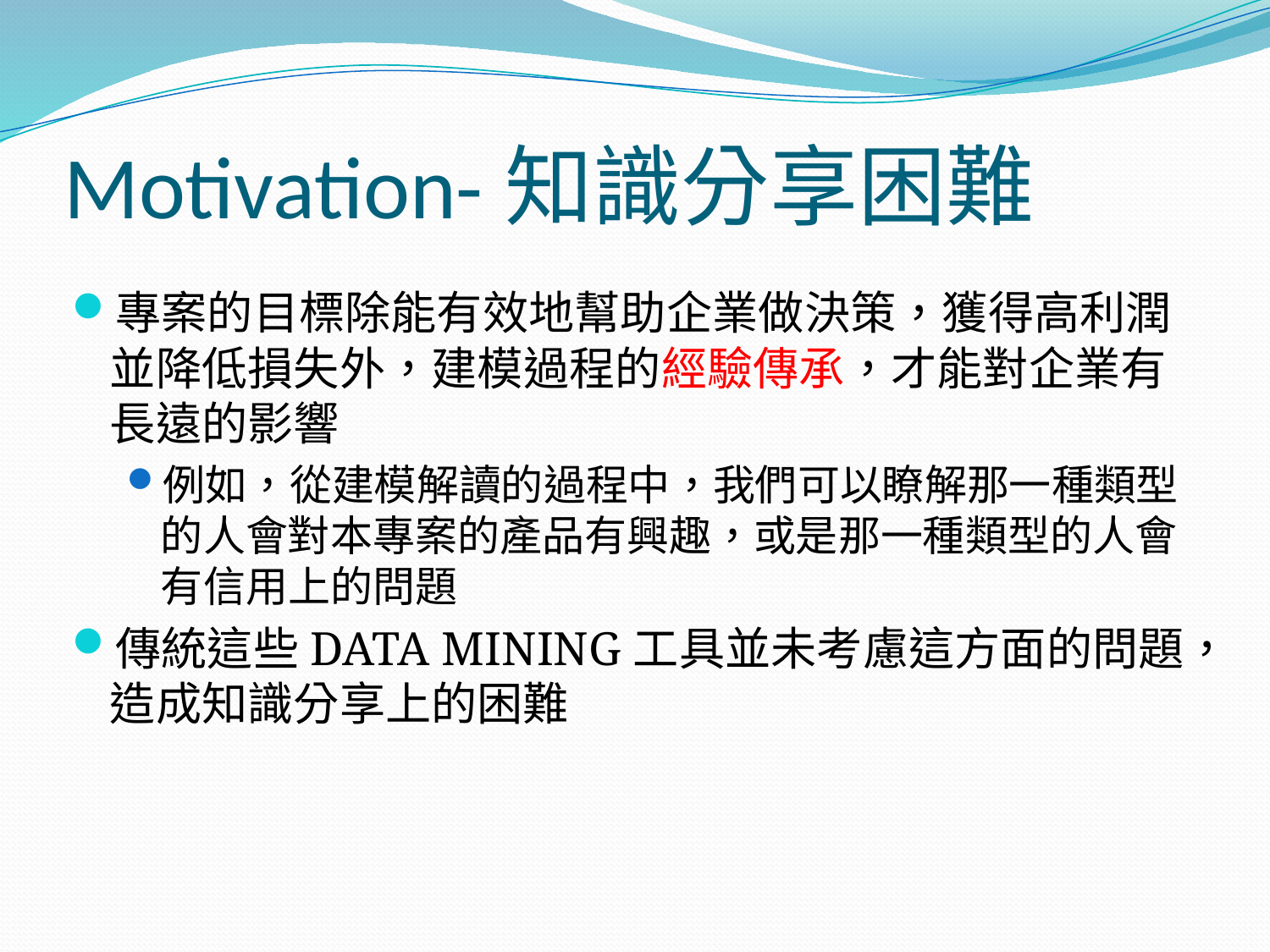

# Motivation-知識分享困難
專案的目標除能有效地幫助企業做決策，獲得高利潤並降低損失外，建模過程的經驗傳承，才能對企業有長遠的影響
例如，從建模解讀的過程中，我們可以瞭解那一種類型的人會對本專案的產品有興趣，或是那一種類型的人會有信用上的問題
傳統這些DATA MINING工具並未考慮這方面的問題，造成知識分享上的困難